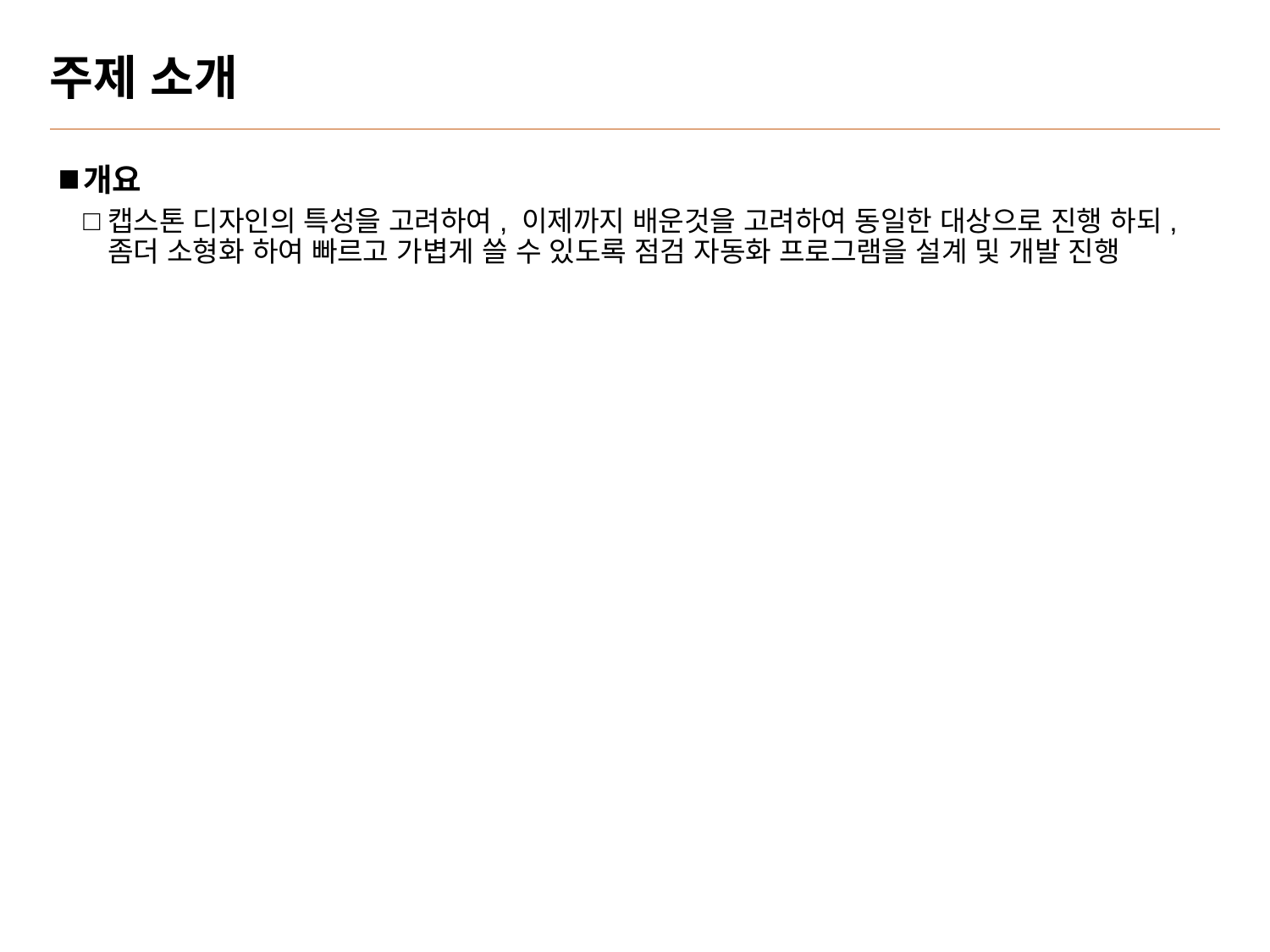

# 주제 소개
개요
캡스톤 디자인의 특성을 고려하여, 이제까지 배운것을 고려하여 동일한 대상으로 진행 하되, 좀더 소형화 하여 빠르고 가볍게 쓸 수 있도록 점검 자동화 프로그램을 설계 및 개발 진행